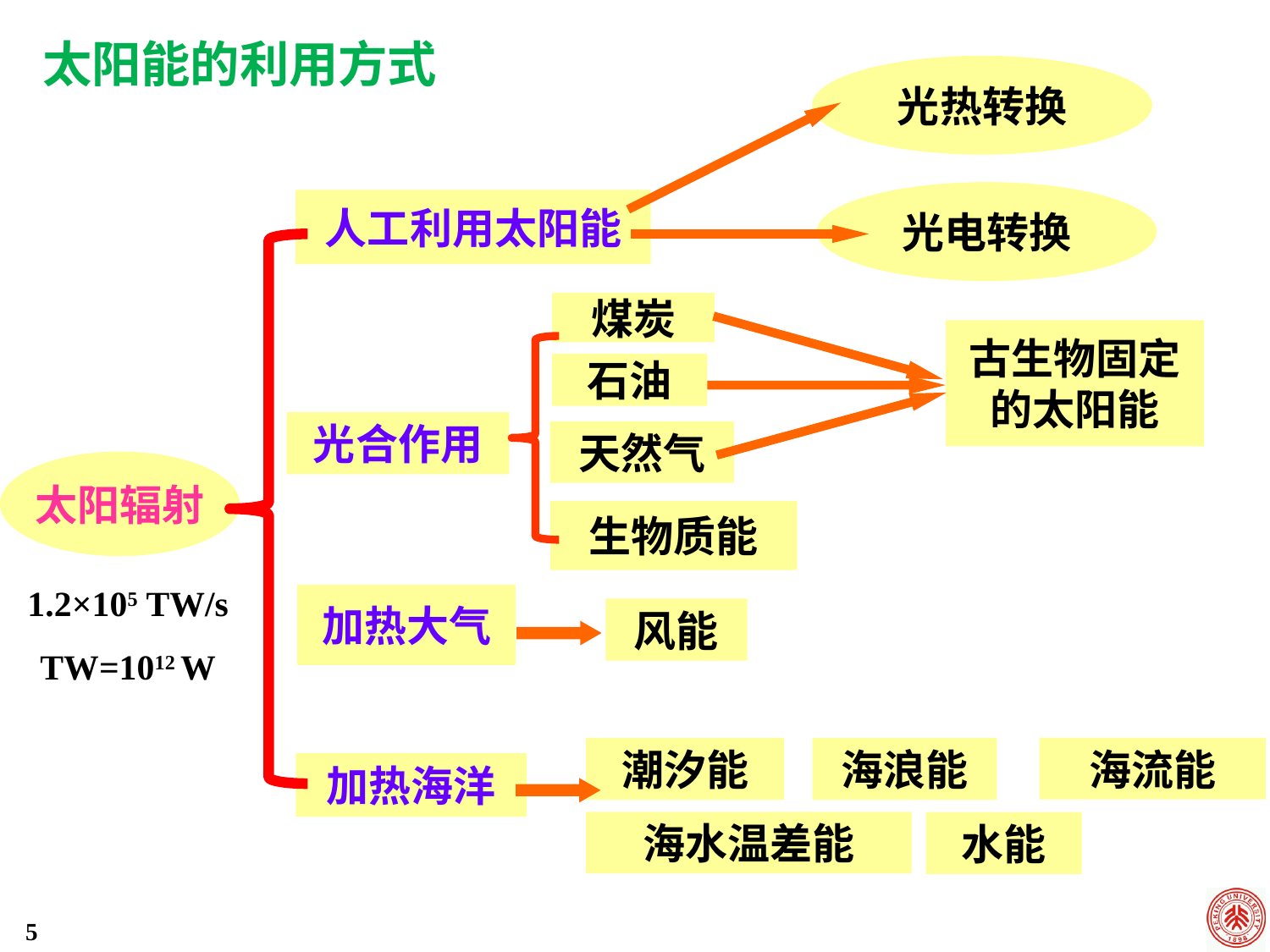

太阳能的利用方式
光热转换

光电转换
人工利用太阳能

煤炭
古生物固定
的太阳能

石油

光合作用

天然气
太阳辐射
生物质能
1.2×105 TW/s
TW=1012 W
加热大气
风能

潮汐能
海浪能
海流能
海水温差能
水能
加热海洋

5